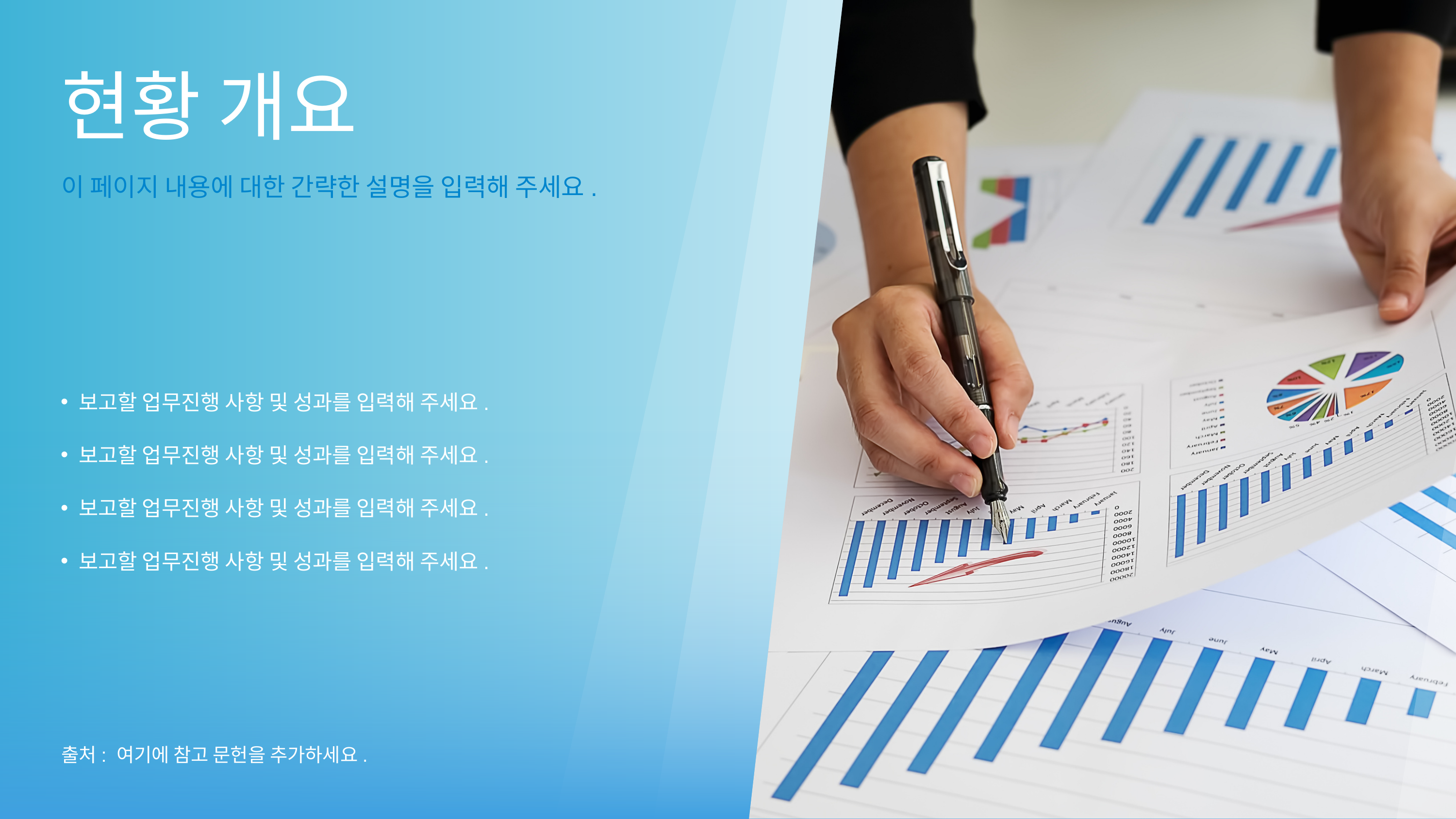

현황 개요
이 페이지 내용에 대한 간략한 설명을 입력해 주세요.
보고할 업무진행 사항 및 성과를 입력해 주세요.
보고할 업무진행 사항 및 성과를 입력해 주세요.
보고할 업무진행 사항 및 성과를 입력해 주세요.
보고할 업무진행 사항 및 성과를 입력해 주세요.

출처: 여기에 참고 문헌을 추가하세요.